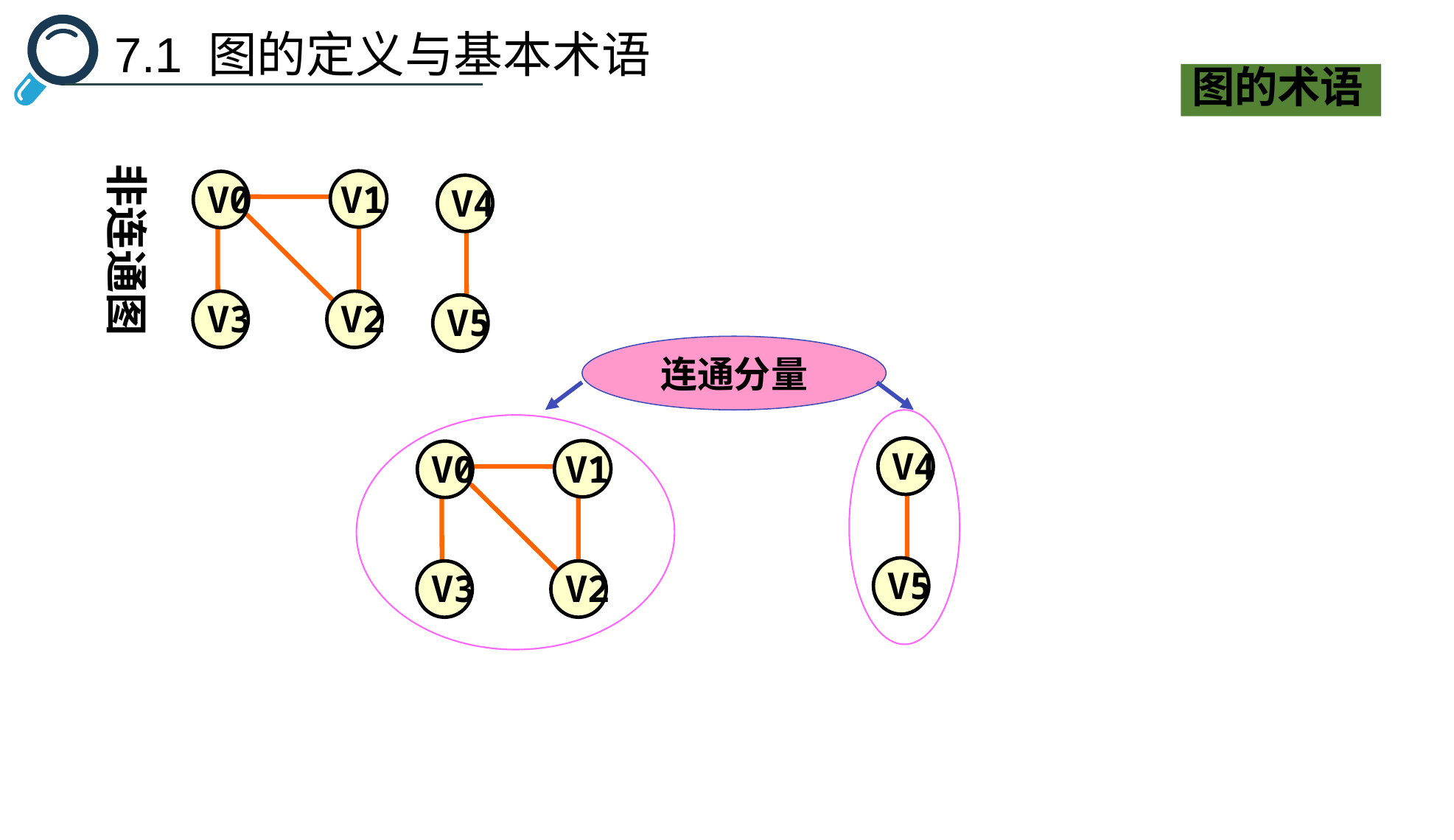

7.1 图的定义与基本术语
图的术语
非连通图
 V0

 V1

 V3

 V2

 V4

 V5

连通分量

 V4

 V5

 V0

 V1

 V3

 V2